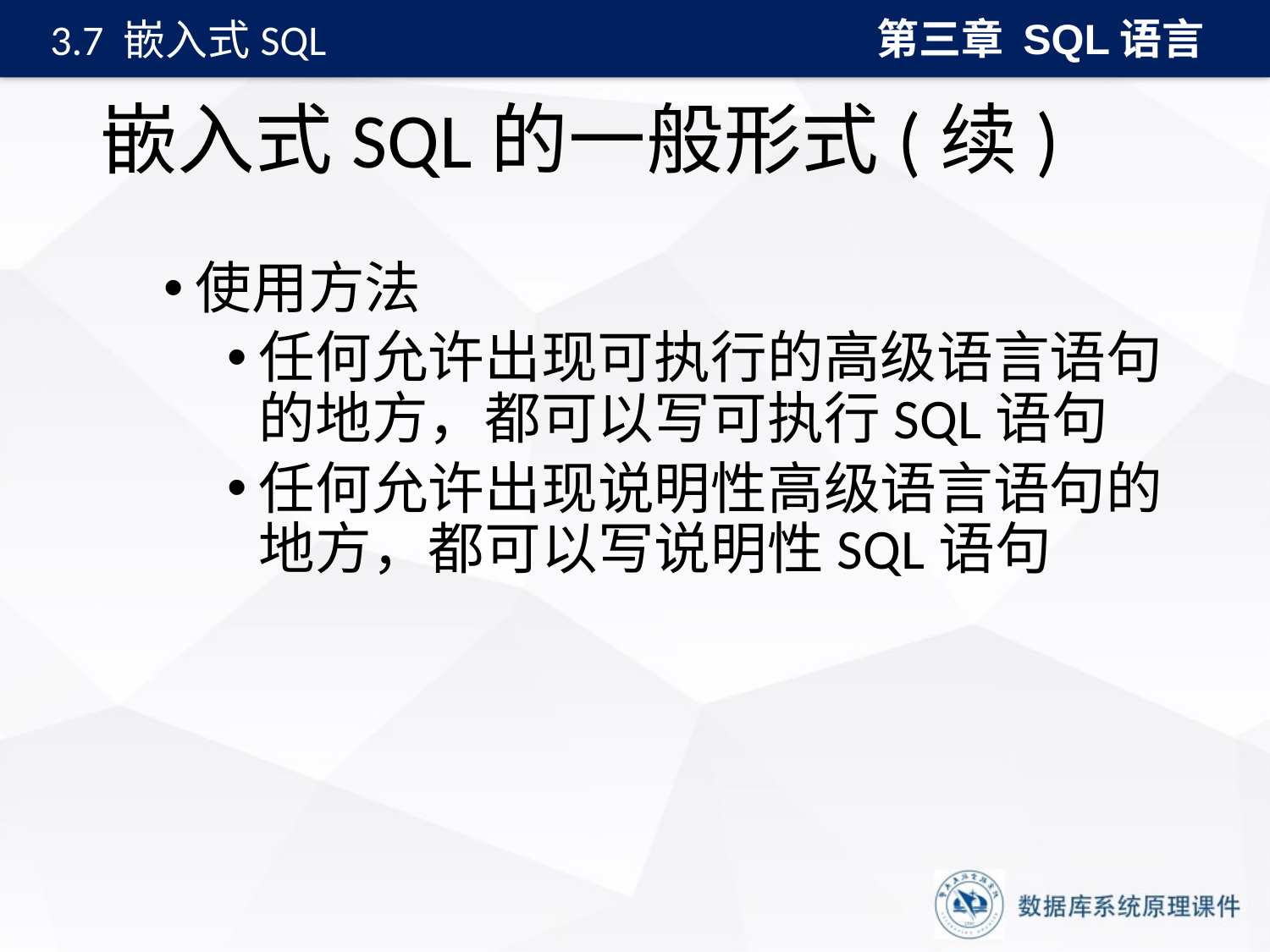

第三章 SQL语言
3.7 嵌入式SQL
# 嵌入式SQL的一般形式(续)
使用方法
任何允许出现可执行的高级语言语句的地方，都可以写可执行SQL语句
任何允许出现说明性高级语言语句的地方，都可以写说明性SQL语句